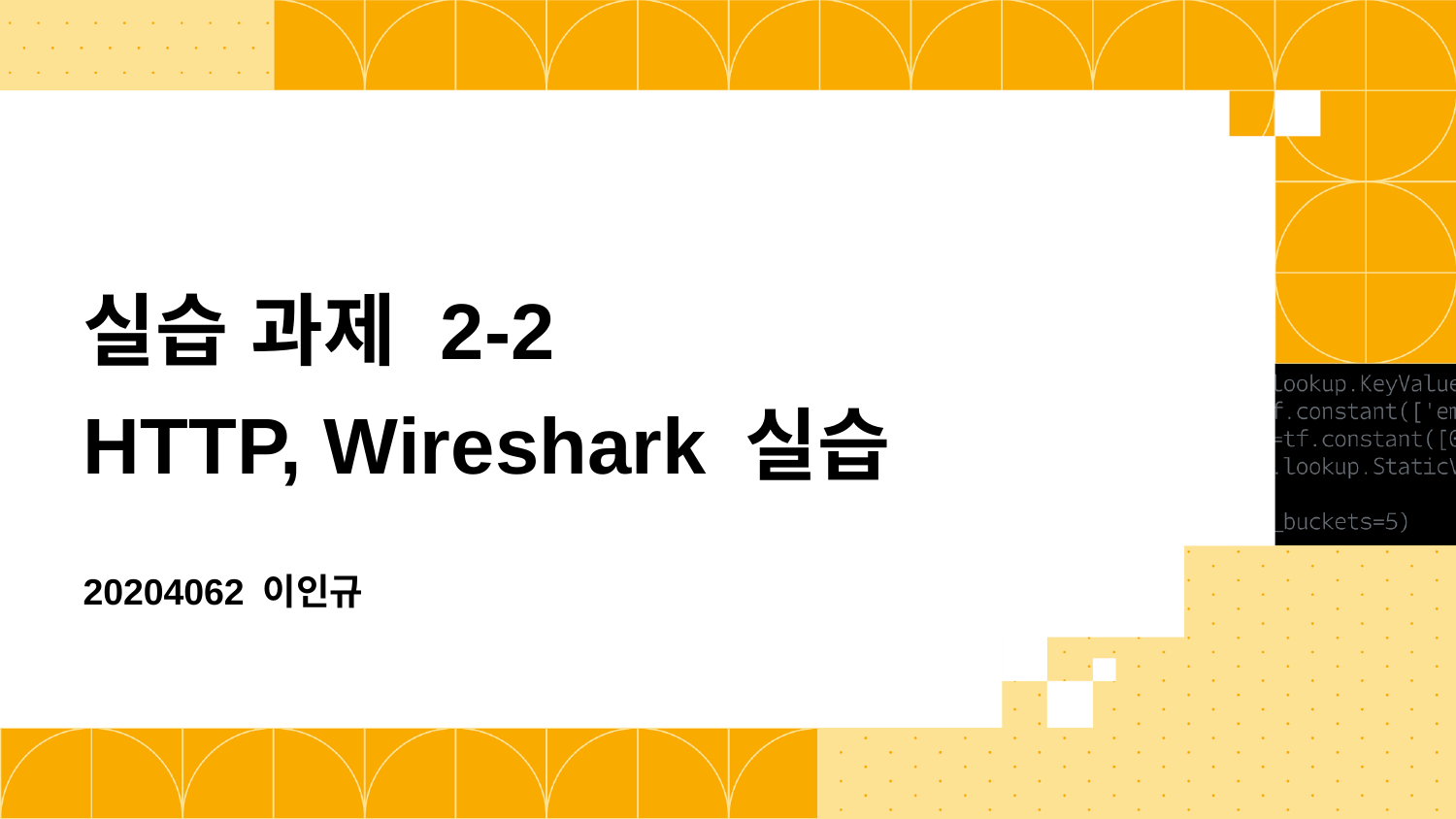

# 실습 과제 2-2 HTTP, Wireshark 실습
20204062 이인규